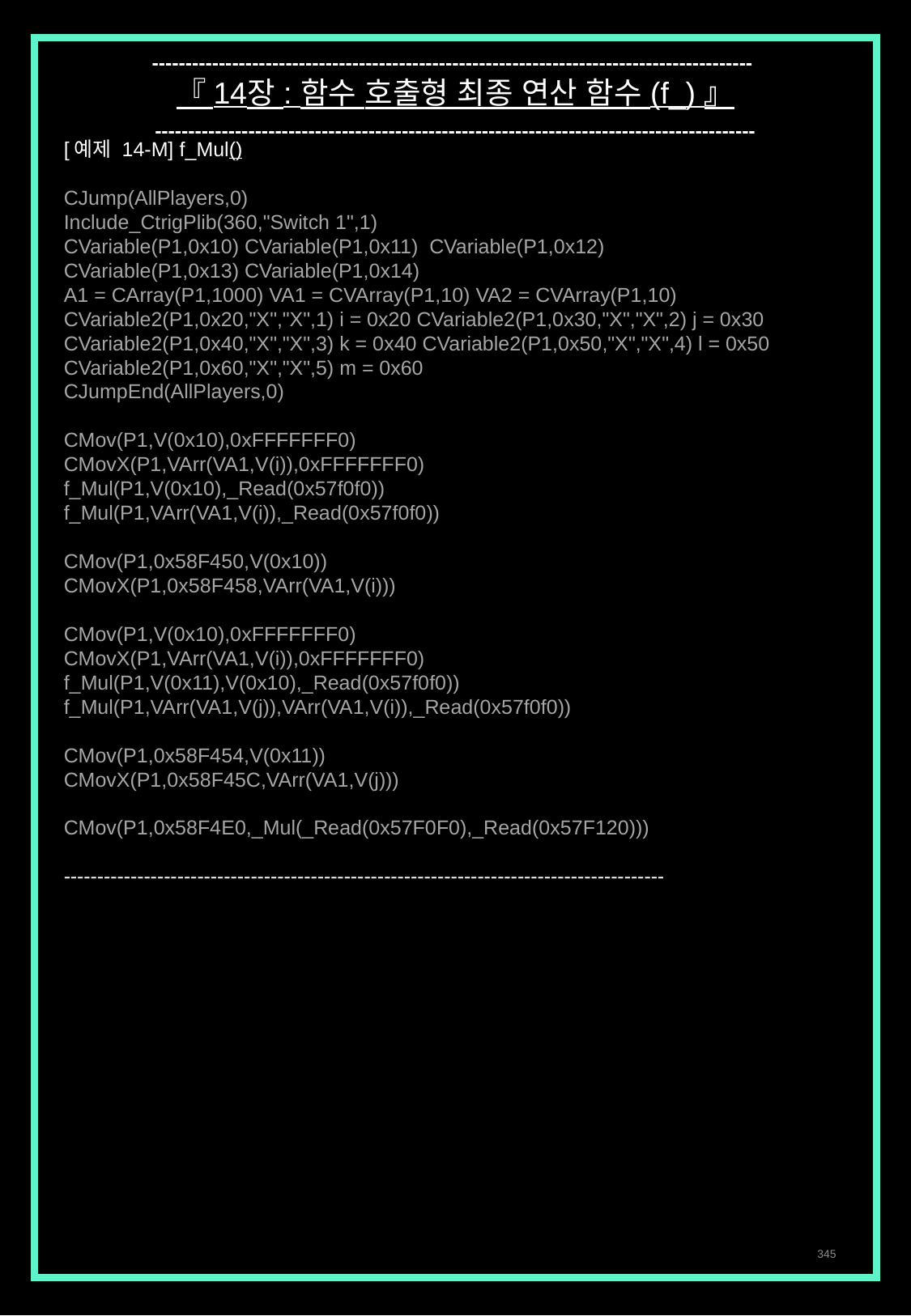

------------------------------------------------------------------------------------------
『 14장 : 함수 호출형 최종 연산 함수 (f_) 』
------------------------------------------------------------------------------------------
[예제 14-M] f_Mul()

CJump(AllPlayers,0)
Include_CtrigPlib(360,"Switch 1",1)
CVariable(P1,0x10) CVariable(P1,0x11)  CVariable(P1,0x12)
CVariable(P1,0x13) CVariable(P1,0x14)
A1 = CArray(P1,1000) VA1 = CVArray(P1,10) VA2 = CVArray(P1,10)
CVariable2(P1,0x20,"X","X",1) i = 0x20 CVariable2(P1,0x30,"X","X",2) j = 0x30
CVariable2(P1,0x40,"X","X",3) k = 0x40 CVariable2(P1,0x50,"X","X",4) l = 0x50
CVariable2(P1,0x60,"X","X",5) m = 0x60
CJumpEnd(AllPlayers,0)

CMov(P1,V(0x10),0xFFFFFFF0)
CMovX(P1,VArr(VA1,V(i)),0xFFFFFFF0)
f_Mul(P1,V(0x10),_Read(0x57f0f0))
f_Mul(P1,VArr(VA1,V(i)),_Read(0x57f0f0))

CMov(P1,0x58F450,V(0x10))
CMovX(P1,0x58F458,VArr(VA1,V(i)))

CMov(P1,V(0x10),0xFFFFFFF0)
CMovX(P1,VArr(VA1,V(i)),0xFFFFFFF0)
f_Mul(P1,V(0x11),V(0x10),_Read(0x57f0f0))
f_Mul(P1,VArr(VA1,V(j)),VArr(VA1,V(i)),_Read(0x57f0f0))

CMov(P1,0x58F454,V(0x11))
CMovX(P1,0x58F45C,VArr(VA1,V(j)))

CMov(P1,0x58F4E0,_Mul(_Read(0x57F0F0),_Read(0x57F120)))

------------------------------------------------------------------------------------------
345